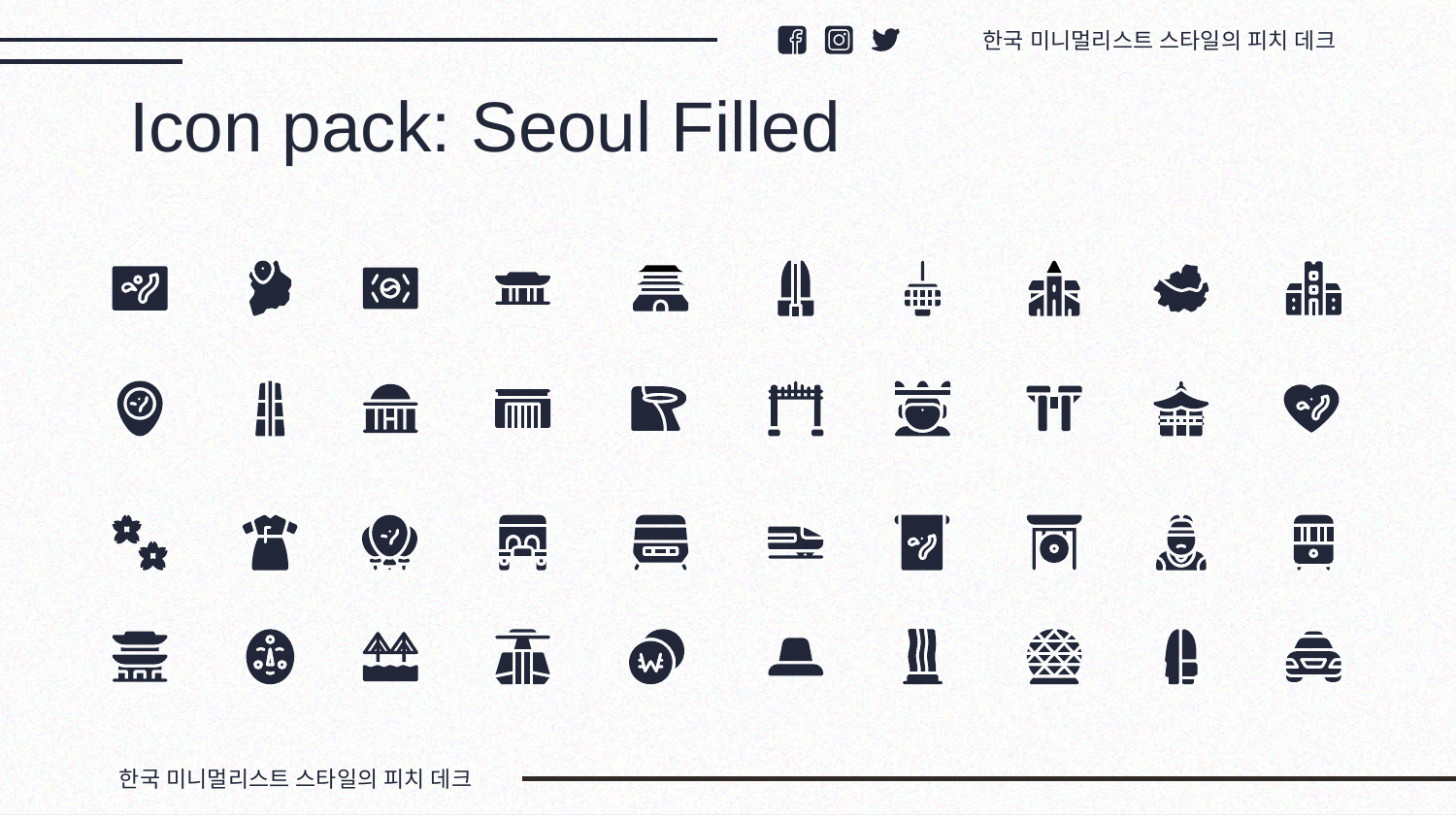

한국 미니멀리스트 스타일의 피치 데크

# Icon pack: Seoul Filled

한국 미니멀리스트 스타일의 피치 데크